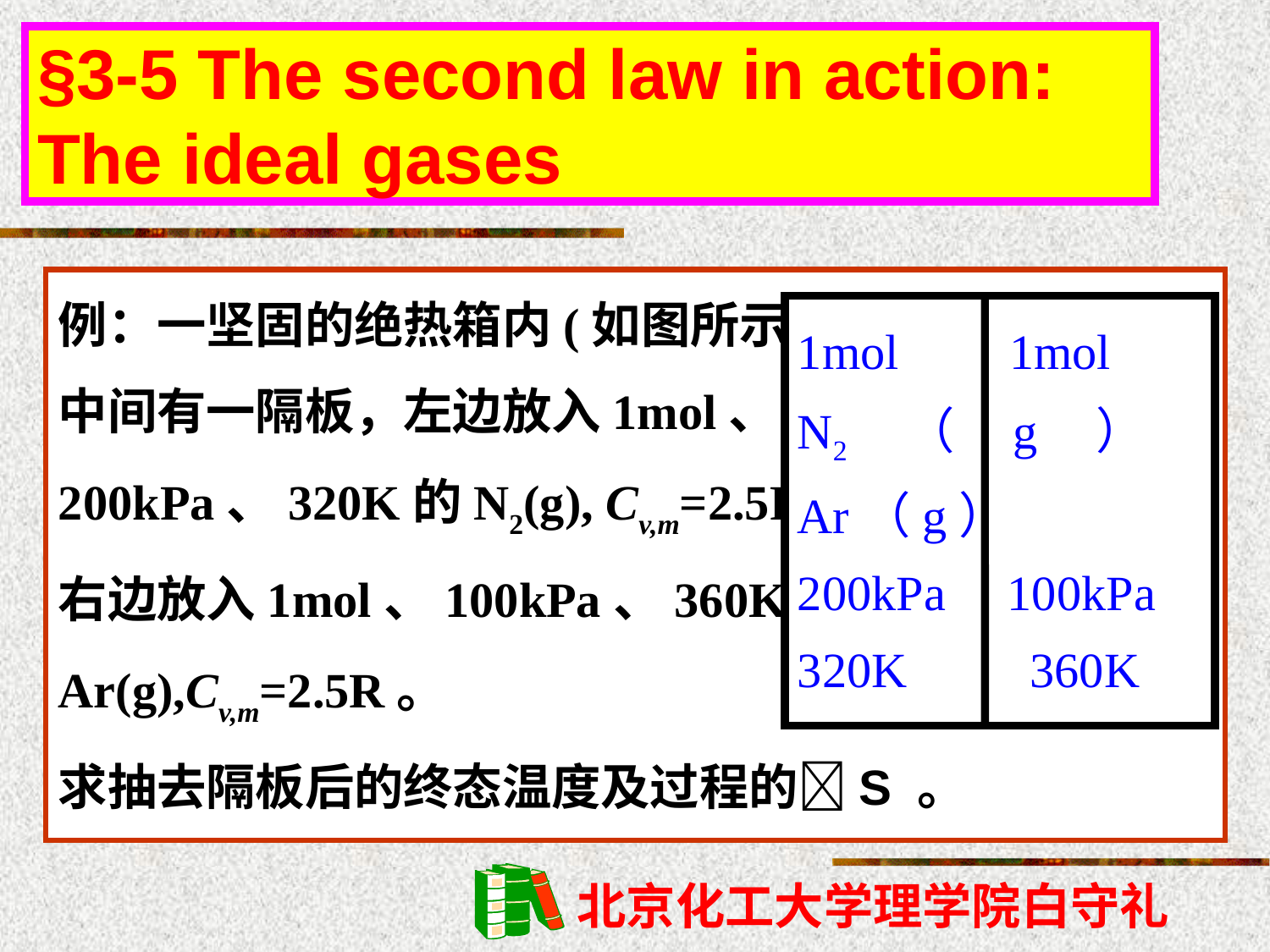

§3-5 The second law in action: The ideal gases

例：一坚固的绝热箱内(如图所示)
中间有一隔板，左边放入1mol、
200kPa、320K的N2(g), Cv,m=2.5R ;
右边放入1mol、100kPa、360K的
Ar(g),Cv,m=2.5R。
求抽去隔板后的终态温度及过程的ΔS 。
1mol         1mol
N2（g）  Ar（g）
200kPa     100kPa
320K          360K